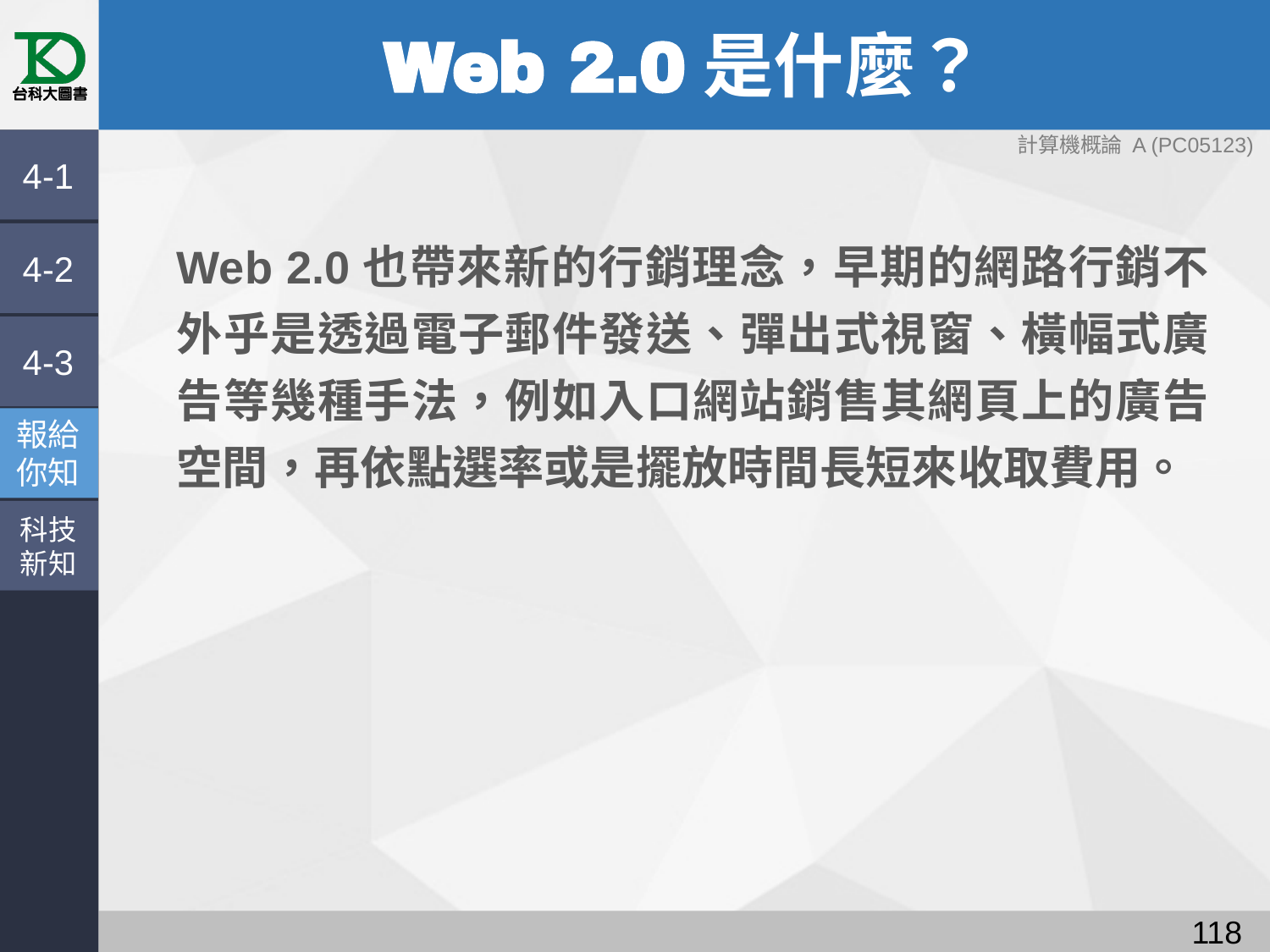

# Web 2.0是什麼？
4-1
Web 2.0也帶來新的行銷理念，早期的網路行銷不外乎是透過電子郵件發送、彈出式視窗、橫幅式廣告等幾種手法，例如入口網站銷售其網頁上的廣告空間，再依點選率或是擺放時間長短來收取費用。
4-2
4-3
報給
你知
科技
新知
118